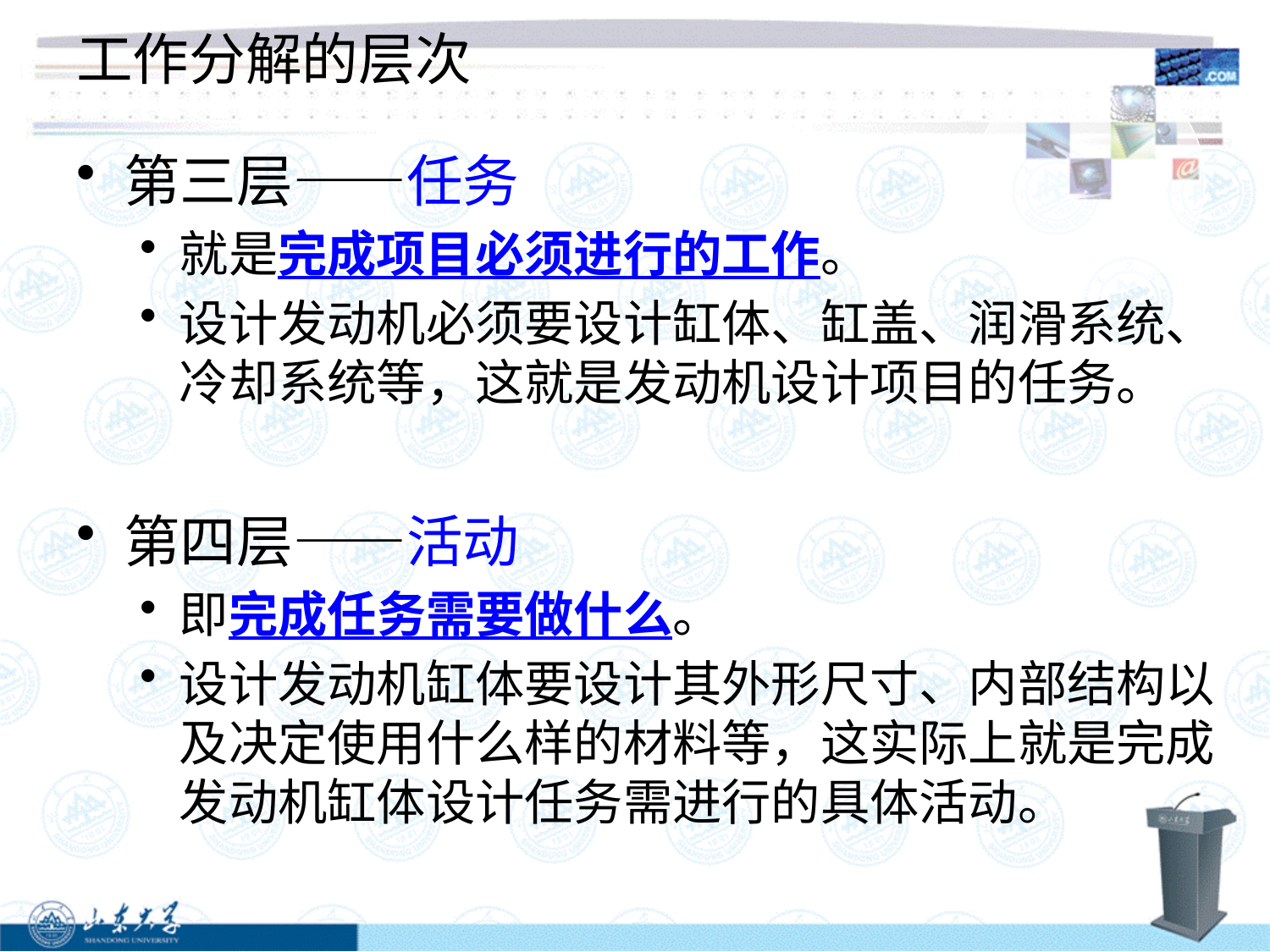

工作分解的层次
第三层——任务
就是完成项目必须进行的工作。
设计发动机必须要设计缸体、缸盖、润滑系统、冷却系统等，这就是发动机设计项目的任务。

第四层——活动
即完成任务需要做什么。
设计发动机缸体要设计其外形尺寸、内部结构以及决定使用什么样的材料等，这实际上就是完成发动机缸体设计任务需进行的具体活动。